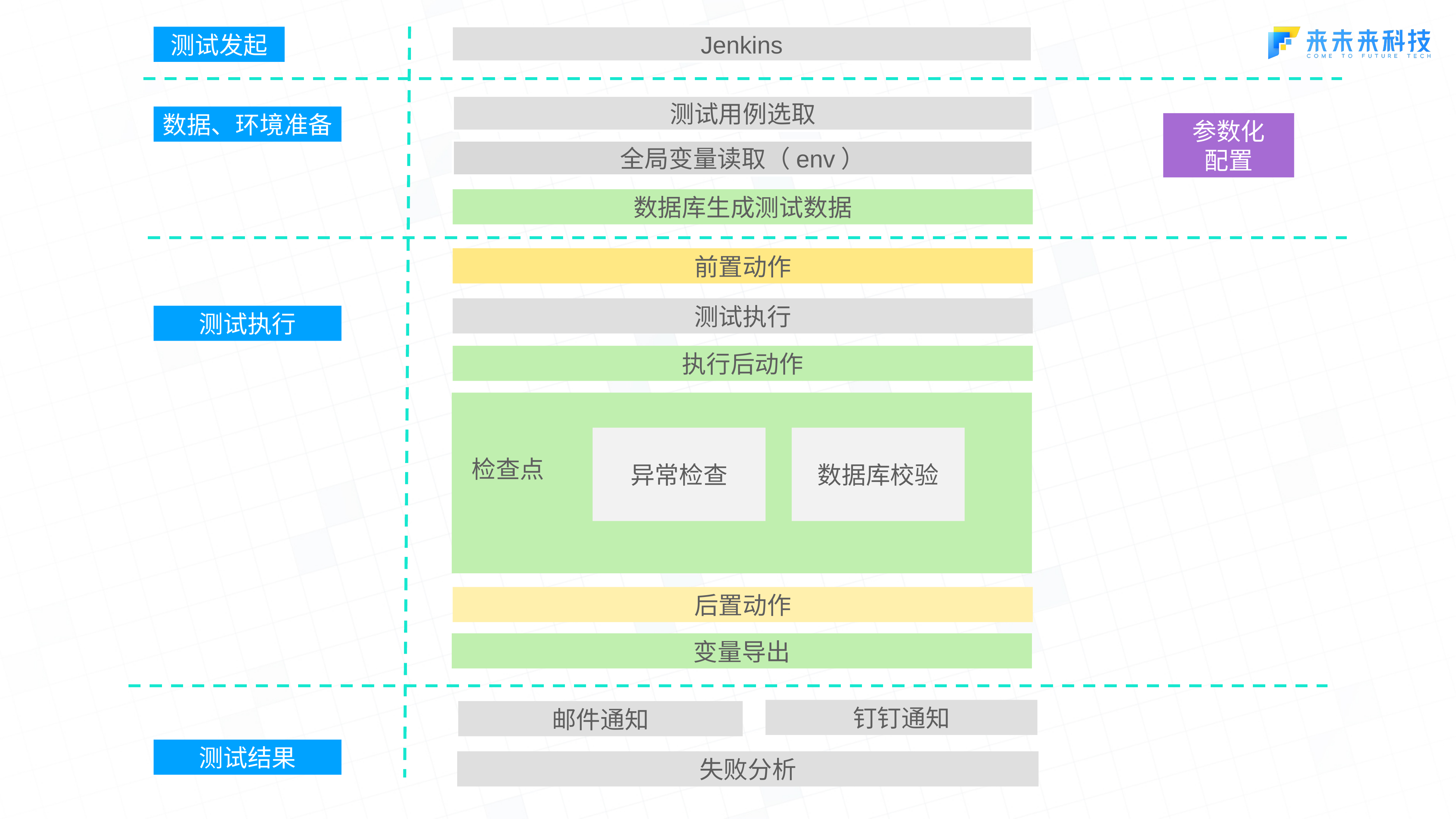

Jenkins
测试发起
测试用例选取
数据、环境准备
参数化
配置
全局变量读取（env）
数据库生成测试数据
前置动作
测试执行
测试执行
执行后动作

  检查点

异常检查

数据库校验

后置动作
变量导出
钉钉通知
邮件通知
测试结果
失败分析